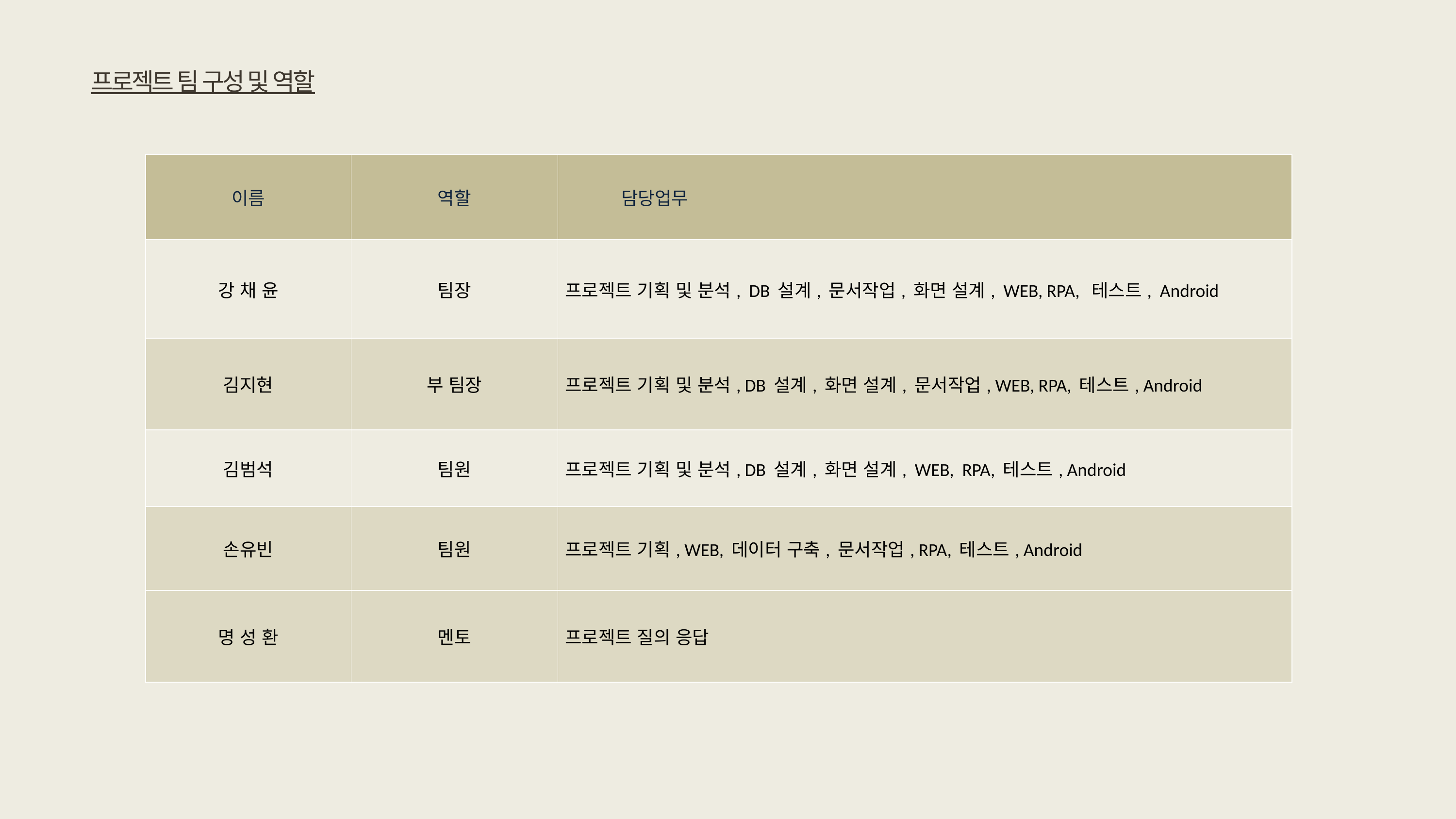

프로젝트 팀 구성 및 역할
| 이름 | 역할 | 담당업무 |
| --- | --- | --- |
| 강 채 윤 | 팀장 | 프로젝트 기획 및 분석, DB 설계, 문서작업, 화면 설계, WEB, RPA, 테스트, Android |
| 김지현 | 부 팀장 | 프로젝트 기획 및 분석, DB 설계, 화면 설계, 문서작업, WEB, RPA, 테스트, Android |
| 김범석 | 팀원 | 프로젝트 기획 및 분석, DB 설계, 화면 설계, WEB, RPA, 테스트, Android |
| 손유빈 | 팀원 | 프로젝트 기획, WEB, 데이터 구축, 문서작업, RPA, 테스트, Android |
| 명 성 환 | 멘토 | 프로젝트 질의 응답 |